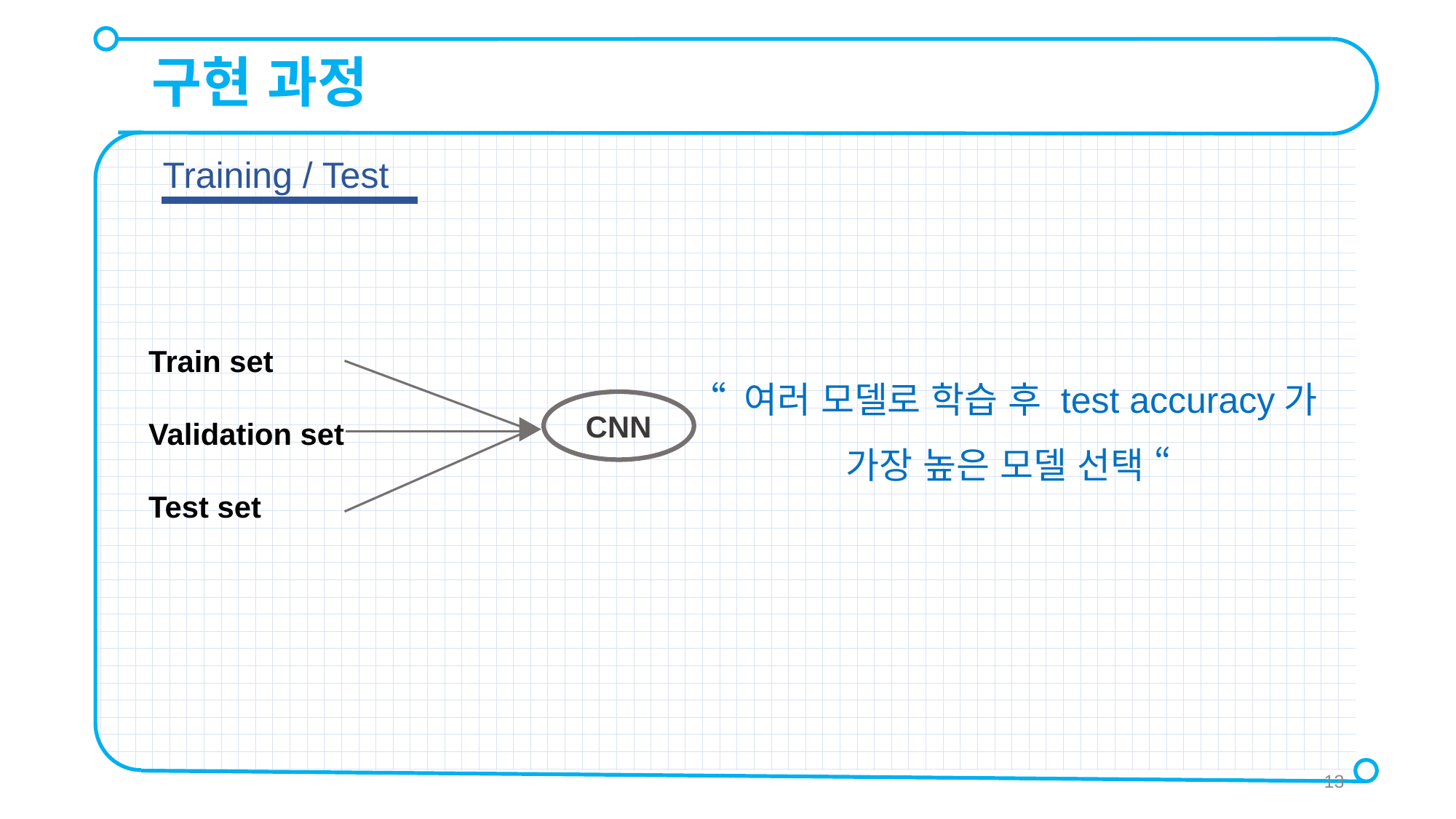

구현 과정
Training / Test
Train set

Validation set

Test set
“ 여러 모델로 학습 후 test accuracy가
가장 높은 모델 선택 “

CNN
13